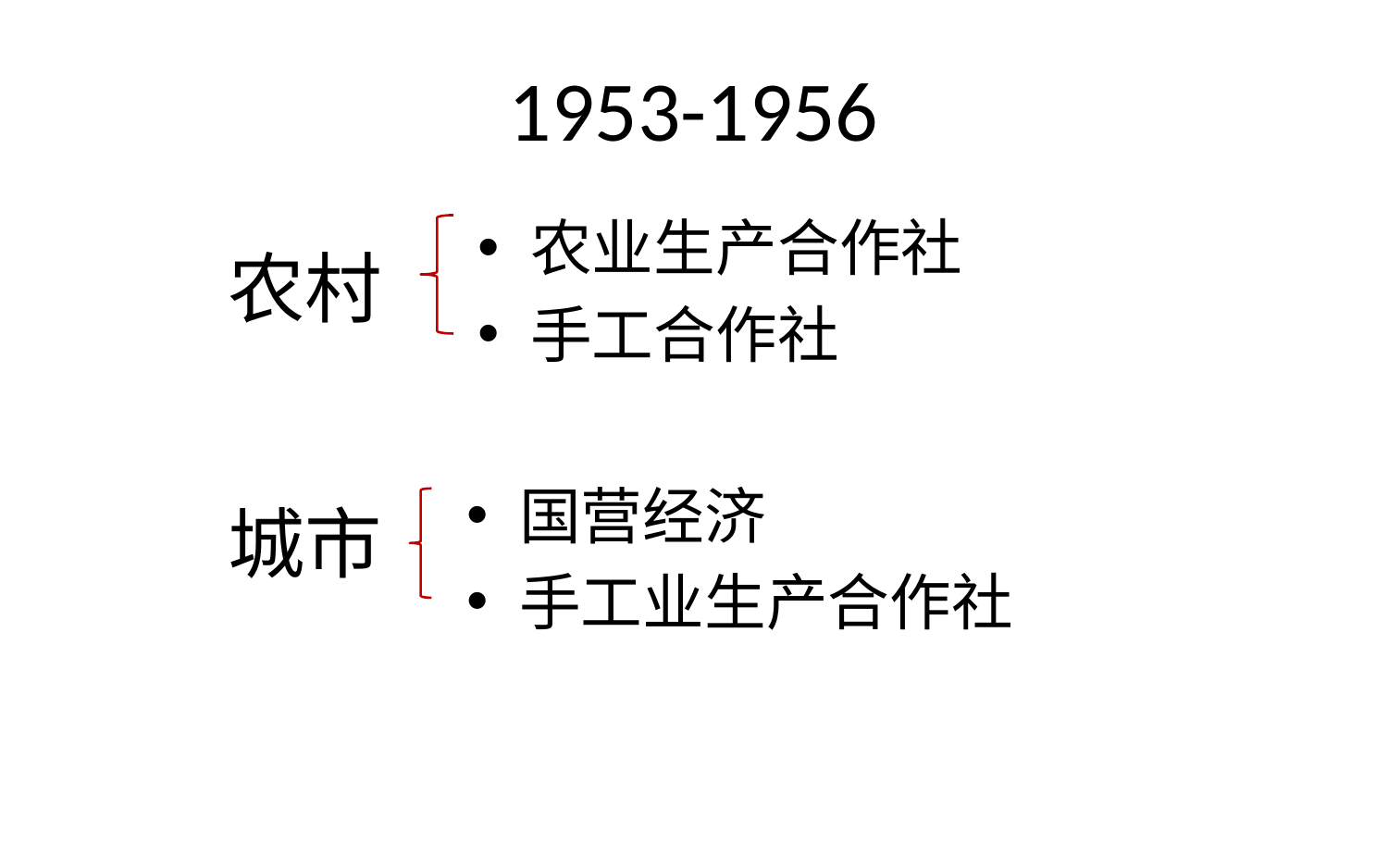

# 1953-1956
农业生产合作社
手工合作社

农村
国营经济
手工业生产合作社
城市